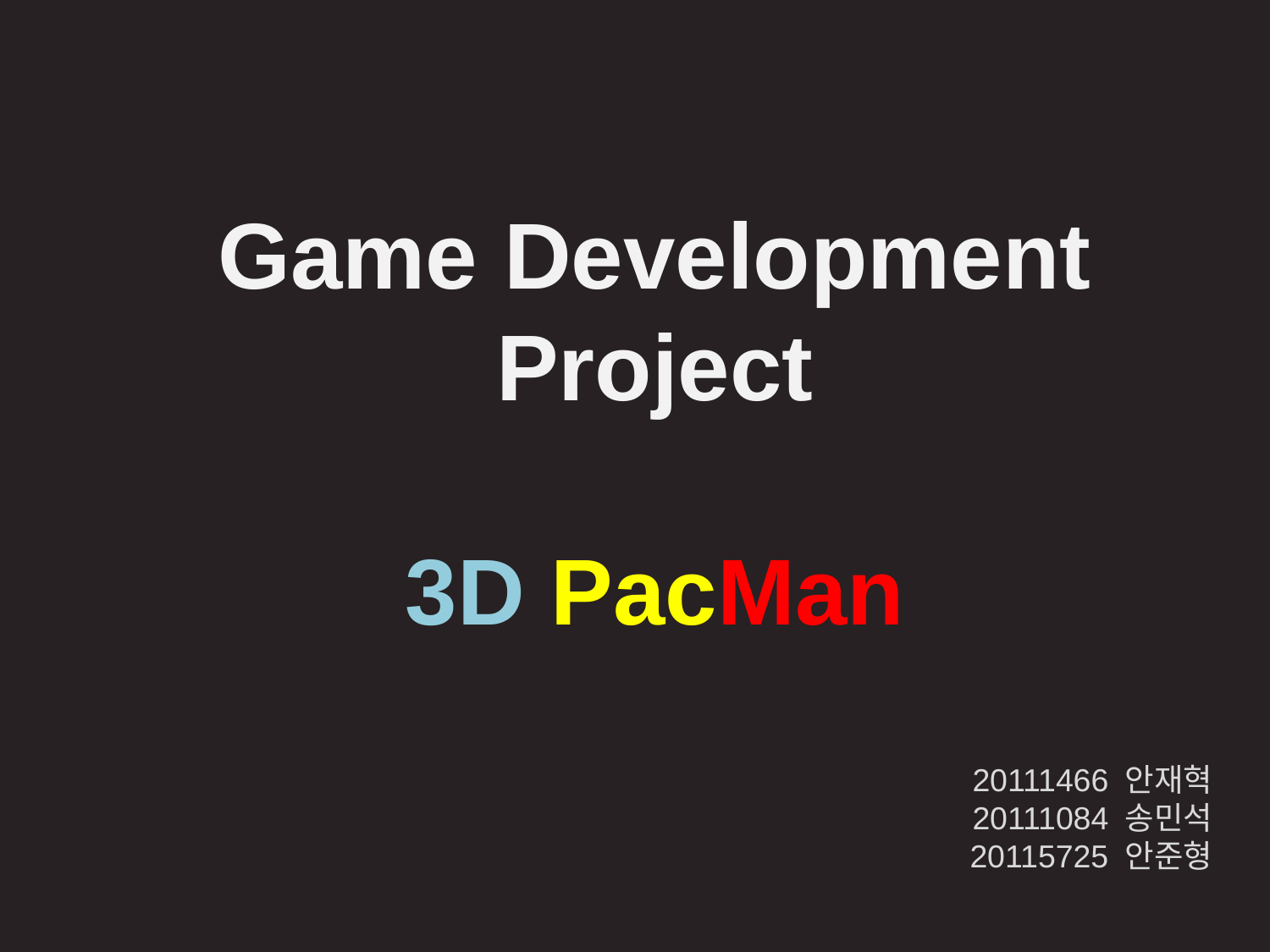

Game Development Project

3D PacMan

20111466 안재혁
20111084 송민석
20115725 안준형